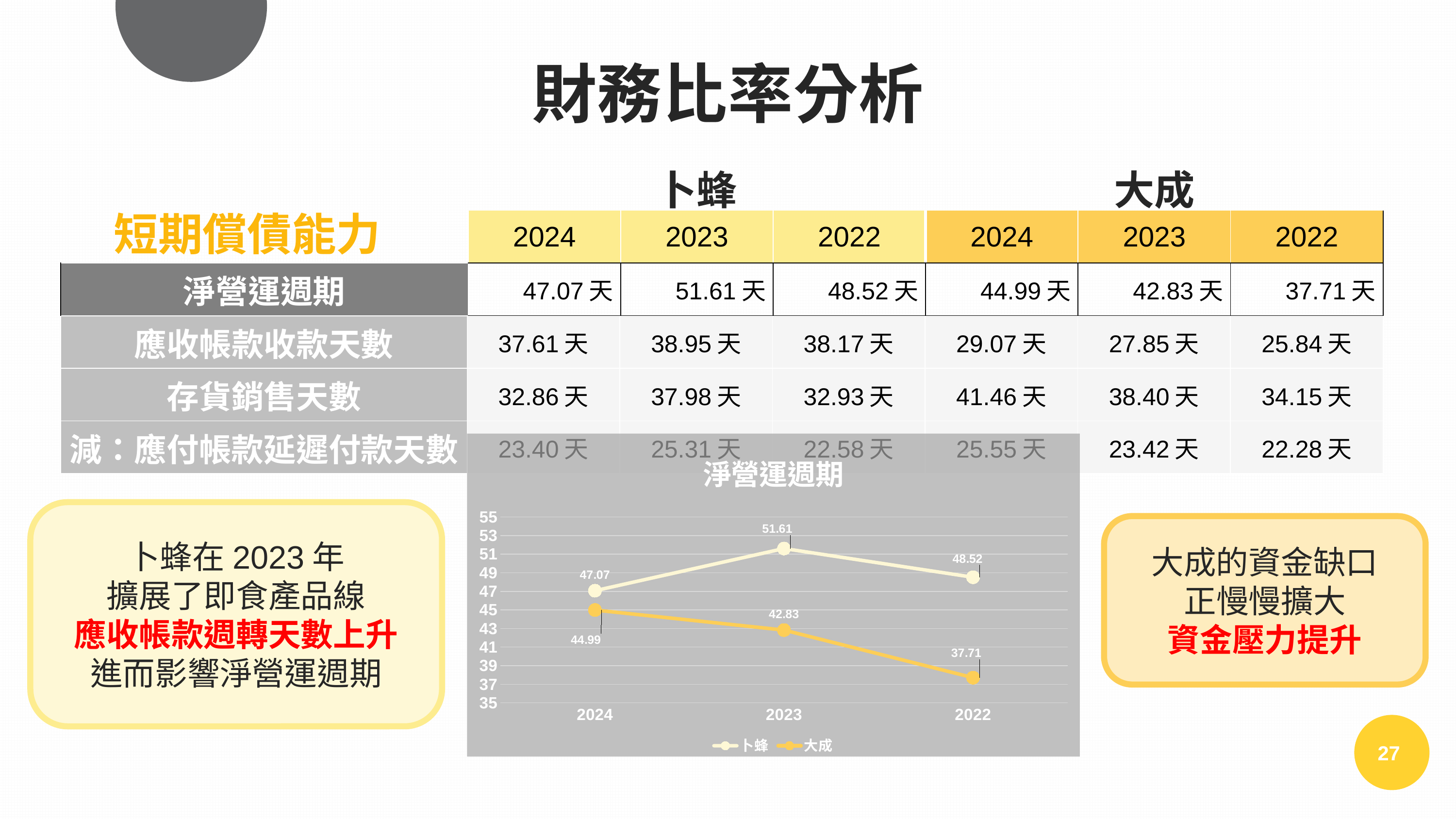

財務比率分析
|  | 卜蜂 |  |  | 大成 |  |  |
| --- | --- | --- | --- | --- | --- | --- |
|  | 2024 | 2023 | 2022 | 2024 | 2023 | 2022 |
| 淨營運週期 | 47.07天 | 51.61天 | 48.52天 | 44.99天 | 42.83天 | 37.71天 |
短期償債能力
| 應收帳款收款天數 | 37.61天 | 38.95天 | 38.17天 | 29.07天 | 27.85天 | 25.84天 |
| --- | --- | --- | --- | --- | --- | --- |
| 存貨銷售天數 | 32.86天 | 37.98天 | 32.93天 | 41.46天 | 38.40天 | 34.15天 |
| 減：應付帳款延遲付款天數 | 23.40天 | 25.31天 | 22.58天 | 25.55天 | 23.42天 | 22.28天 |

### Chart: 淨營運週期

| Category | 卜蜂 | 大成 |
|---|---|---|
| 2024 | 47.07 | 44.99 |
| 2023 | 51.61 | 42.83 |
| 2022 | 48.52 | 37.71 |
卜蜂在2023年
擴展了即食產品線
應收帳款週轉天數上升
進而影響淨營運週期
大成的資金缺口
正慢慢擴大
資金壓力提升

27